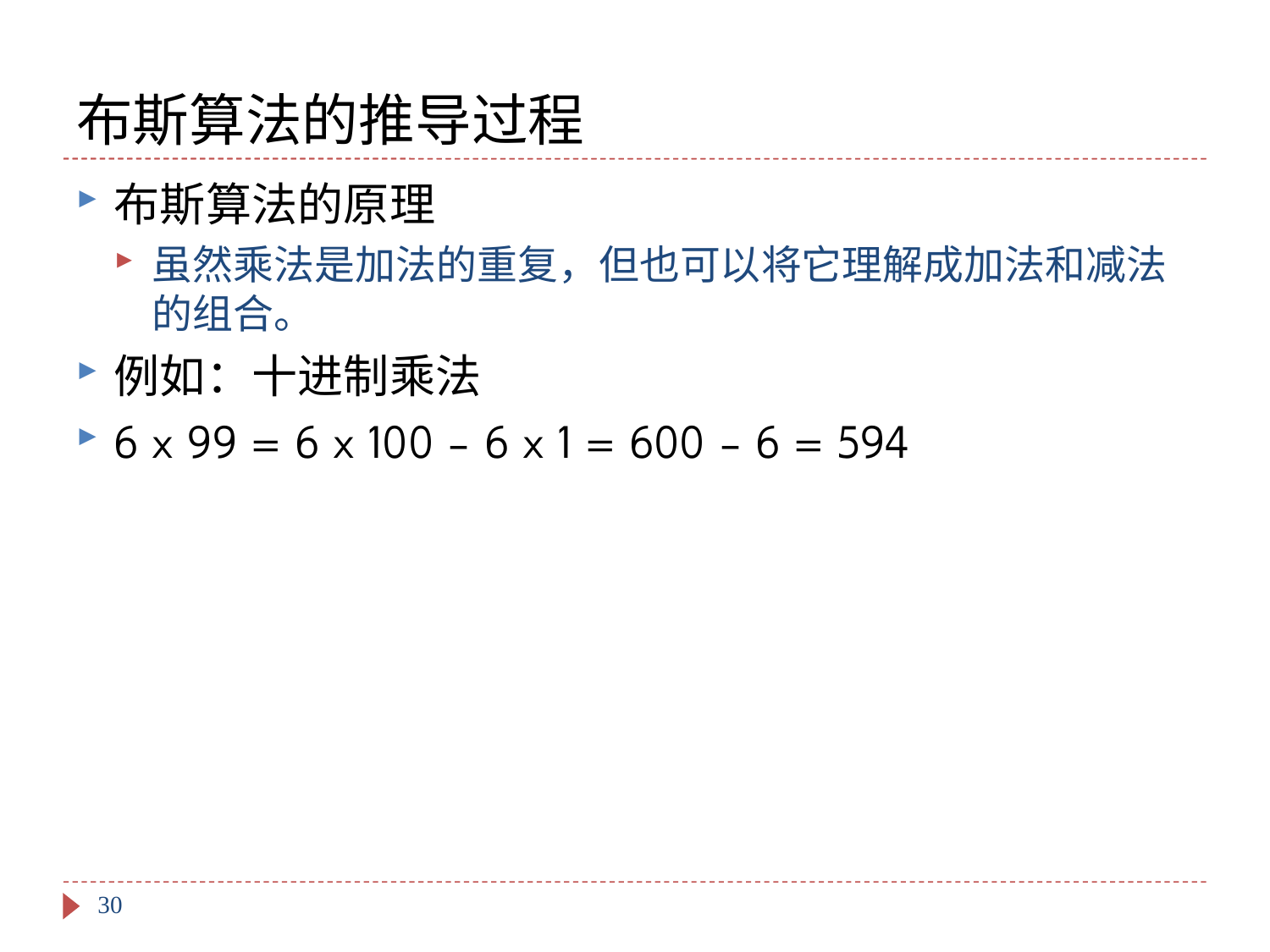

# 布斯算法的推导过程
布斯算法的原理
虽然乘法是加法的重复，但也可以将它理解成加法和减法的组合。
例如：十进制乘法
6 x 99 = 6 x 100 – 6 x 1 = 600 – 6 = 594

30